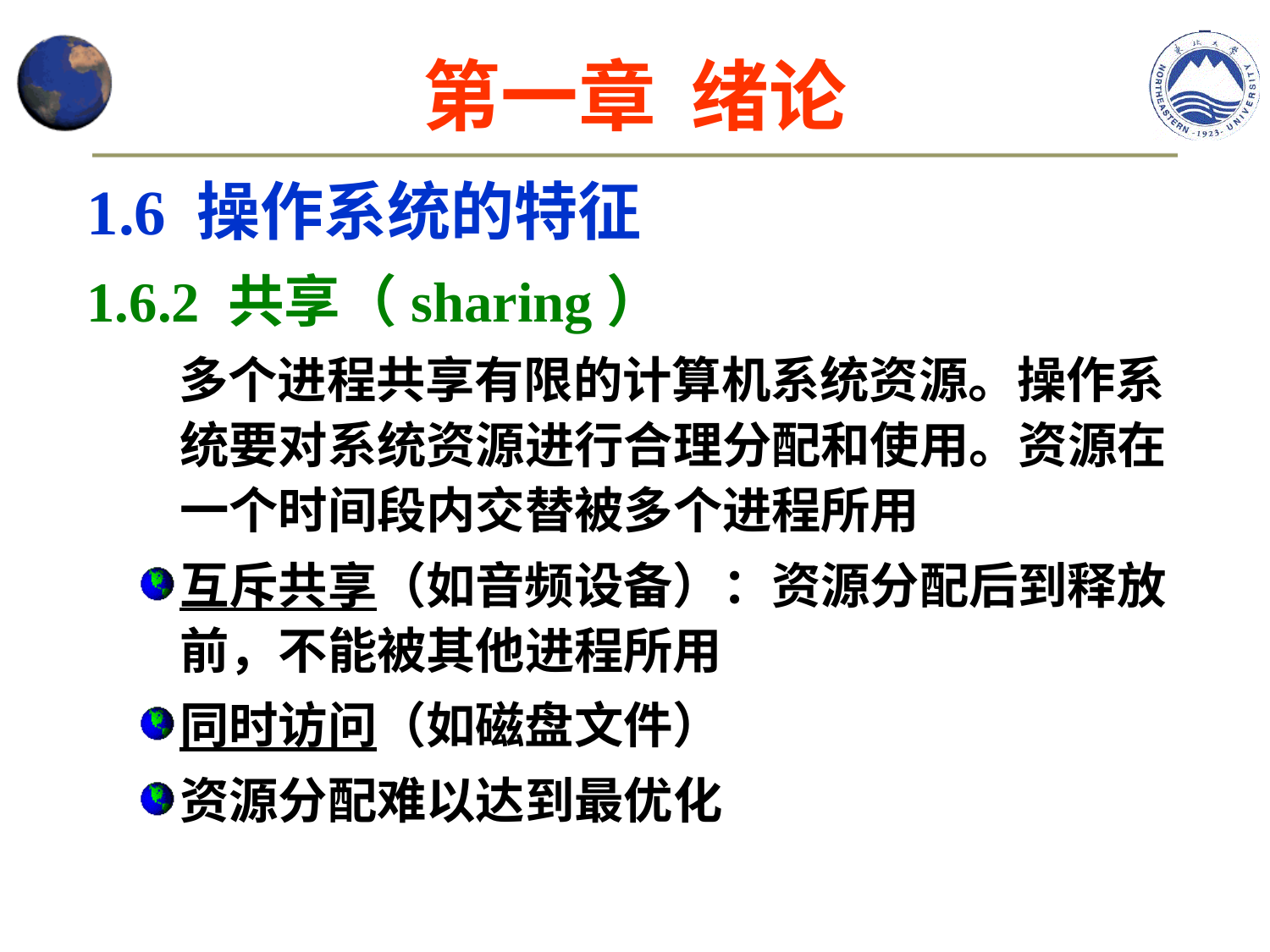

# 第一章  绪论
1.6 操作系统的特征
1.6.2 共享（sharing）
   多个进程共享有限的计算机系统资源。操作系统要对系统资源进行合理分配和使用。资源在一个时间段内交替被多个进程所用
互斥共享（如音频设备）：资源分配后到释放前，不能被其他进程所用
同时访问（如磁盘文件）
资源分配难以达到最优化